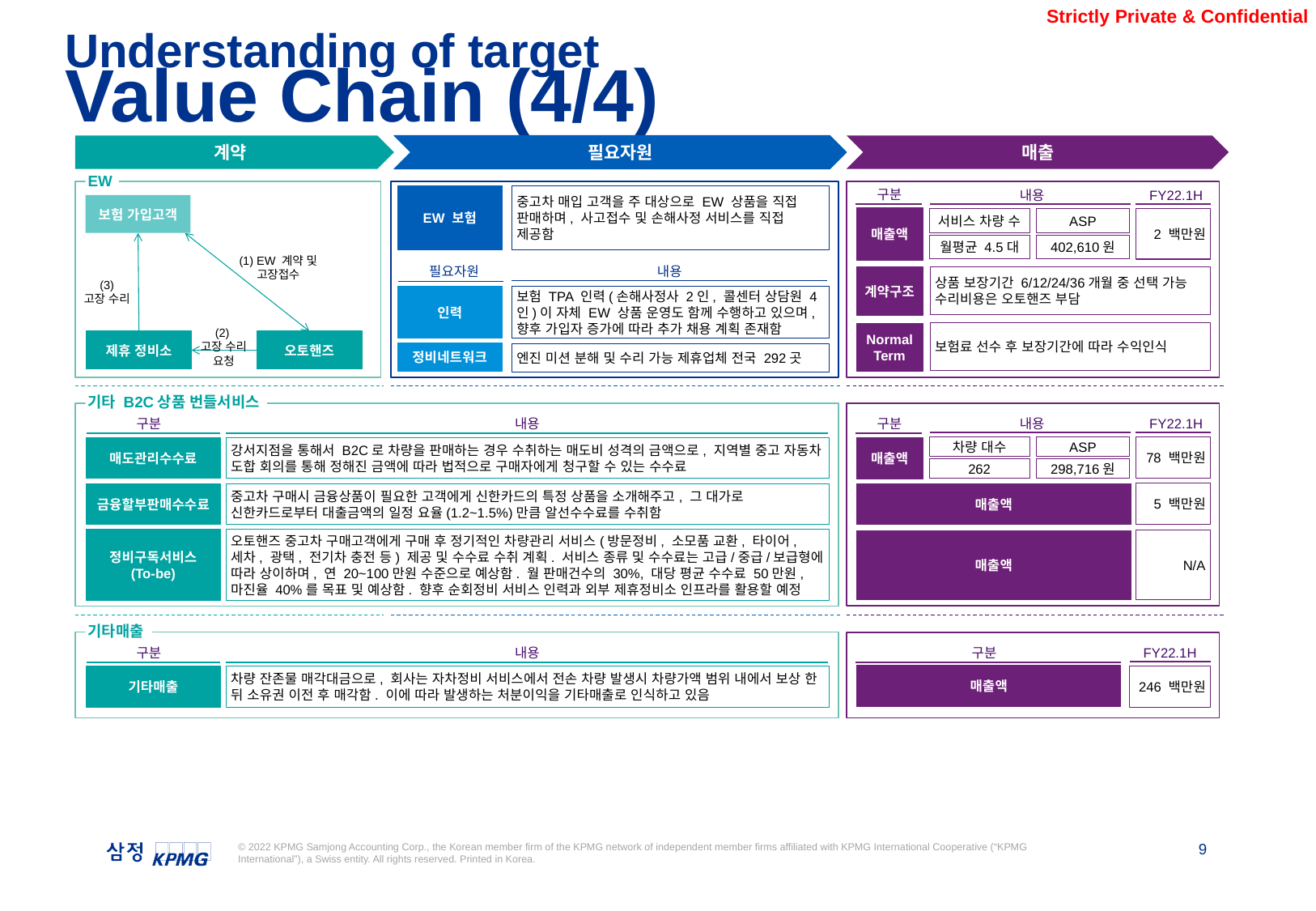

Understanding of target
Value Chain (4/4)
계약
필요자원
매출
EW

구분
내용
FY22.1H
EW 보험
중고차 매입 고객을 주 대상으로 EW 상품을 직접 판매하며, 사고접수 및 손해사정 서비스를 직접 제공함
보험 가입고객
매출액
2 백만원
ASP
서비스 차량 수
402,610원
월평균 4.5대
(1) EW 계약 및
고장접수
필요자원
내용
상품 보장기간 6/12/24/36개월 중 선택 가능
수리비용은 오토핸즈 부담
계약구조
(3)
고장 수리
인력
보험 TPA 인력(손해사정사 2인, 콜센터 상담원 4인)이 자체 EW 상품 운영도 함께 수행하고 있으며, 향후 가입자 증가에 따라 추가 채용 계획 존재함
보험료 선수 후 보장기간에 따라 수익인식
Normal Term
제휴 정비소
오토핸즈
(2)
고장 수리
요청
정비네트워크
엔진 미션 분해 및 수리 가능 제휴업체 전국 292곳
기타 B2C상품 번들서비스

구분
내용
구분
내용
FY22.1H
78 백만원
ASP
차량 대수
매도관리수수료
강서지점을 통해서 B2C로 차량을 판매하는 경우 수취하는 매도비 성격의 금액으로, 지역별 중고 자동차 도합 회의를 통해 정해진 금액에 따라 법적으로 구매자에게 청구할 수 있는 수수료
매출액
298,716원
262
5 백만원
매출액
금융할부판매수수료
중고차 구매시 금융상품이 필요한 고객에게 신한카드의 특정 상품을 소개해주고, 그 대가로 신한카드로부터 대출금액의 일정 요율(1.2~1.5%)만큼 알선수수료를 수취함
정비구독서비스
(To-be)
오토핸즈 중고차 구매고객에게 구매 후 정기적인 차량관리 서비스(방문정비, 소모품 교환, 타이어, 세차, 광택, 전기차 충전 등) 제공 및 수수료 수취 계획. 서비스 종류 및 수수료는 고급/중급/보급형에 따라 상이하며, 연 20~100만원 수준으로 예상함. 월 판매건수의 30%, 대당 평균 수수료 50만원, 마진율 40%를 목표 및 예상함. 향후 순회정비 서비스 인력과 외부 제휴정비소 인프라를 활용할 예정
N/A
매출액
기타매출

구분
내용
구분
FY22.1H
매출액
246 백만원
기타매출
차량 잔존물 매각대금으로, 회사는 자차정비 서비스에서 전손 차량 발생시 차량가액 범위 내에서 보상 한 뒤 소유권 이전 후 매각함. 이에 따라 발생하는 처분이익을 기타매출로 인식하고 있음